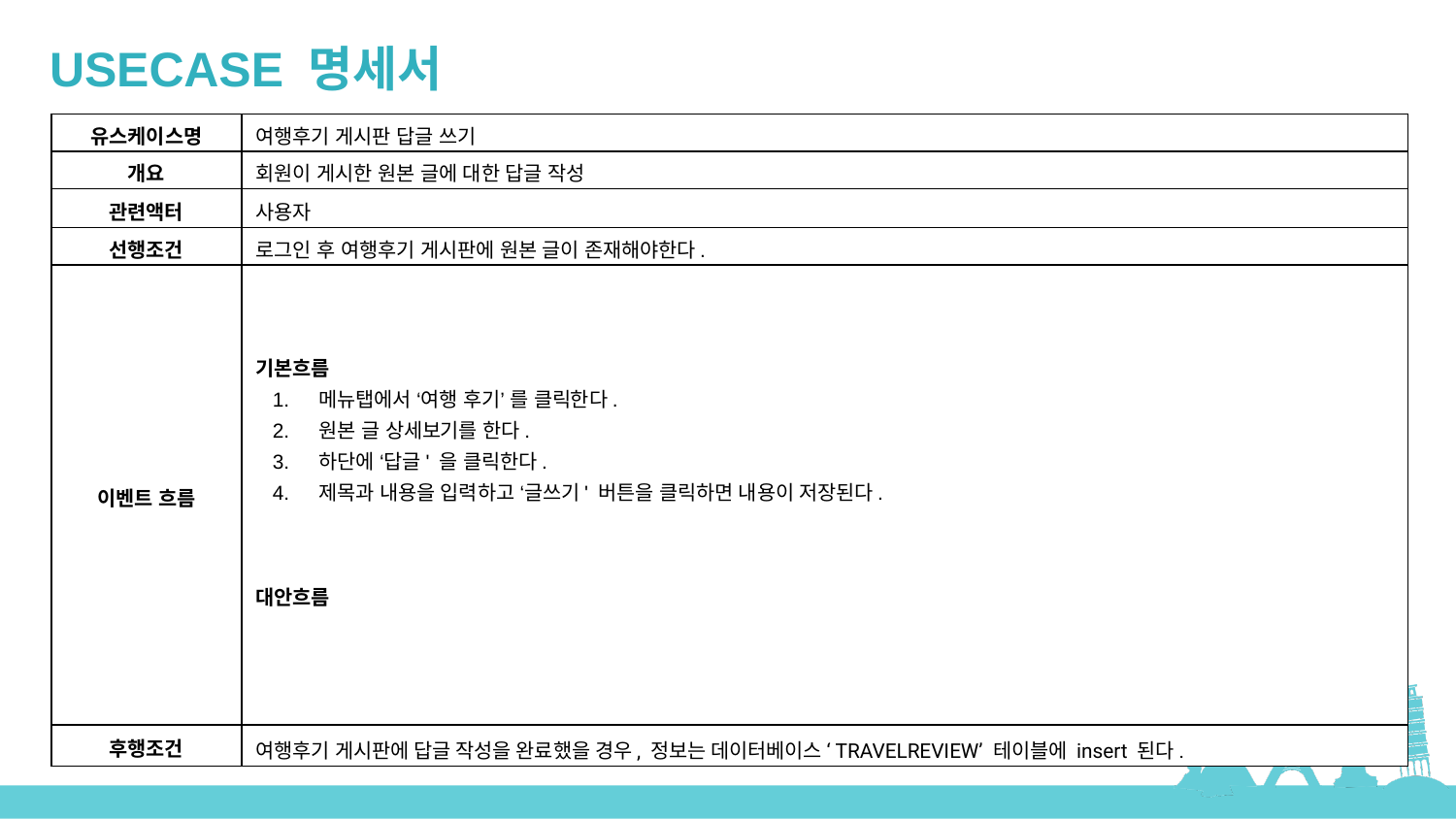

USECASE 명세서
| 유스케이스명 | 여행후기 게시판 답글 쓰기 |
| --- | --- |
| 개요 | 회원이 게시한 원본 글에 대한 답글 작성 |
| 관련액터 | 사용자 |
| 선행조건 | 로그인 후 여행후기 게시판에 원본 글이 존재해야한다. |
| 이벤트 흐름 | 기본흐름 메뉴탭에서 ‘여행 후기’ 를 클릭한다. 원본 글 상세보기를 한다. 하단에 ‘답글' 을 클릭한다. 제목과 내용을 입력하고 ‘글쓰기' 버튼을 클릭하면 내용이 저장된다. 대안흐름 |
| 후행조건 | 여행후기 게시판에 답글 작성을 완료했을 경우, 정보는 데이터베이스 ‘TRAVELREVIEW’ 테이블에 insert 된다. |